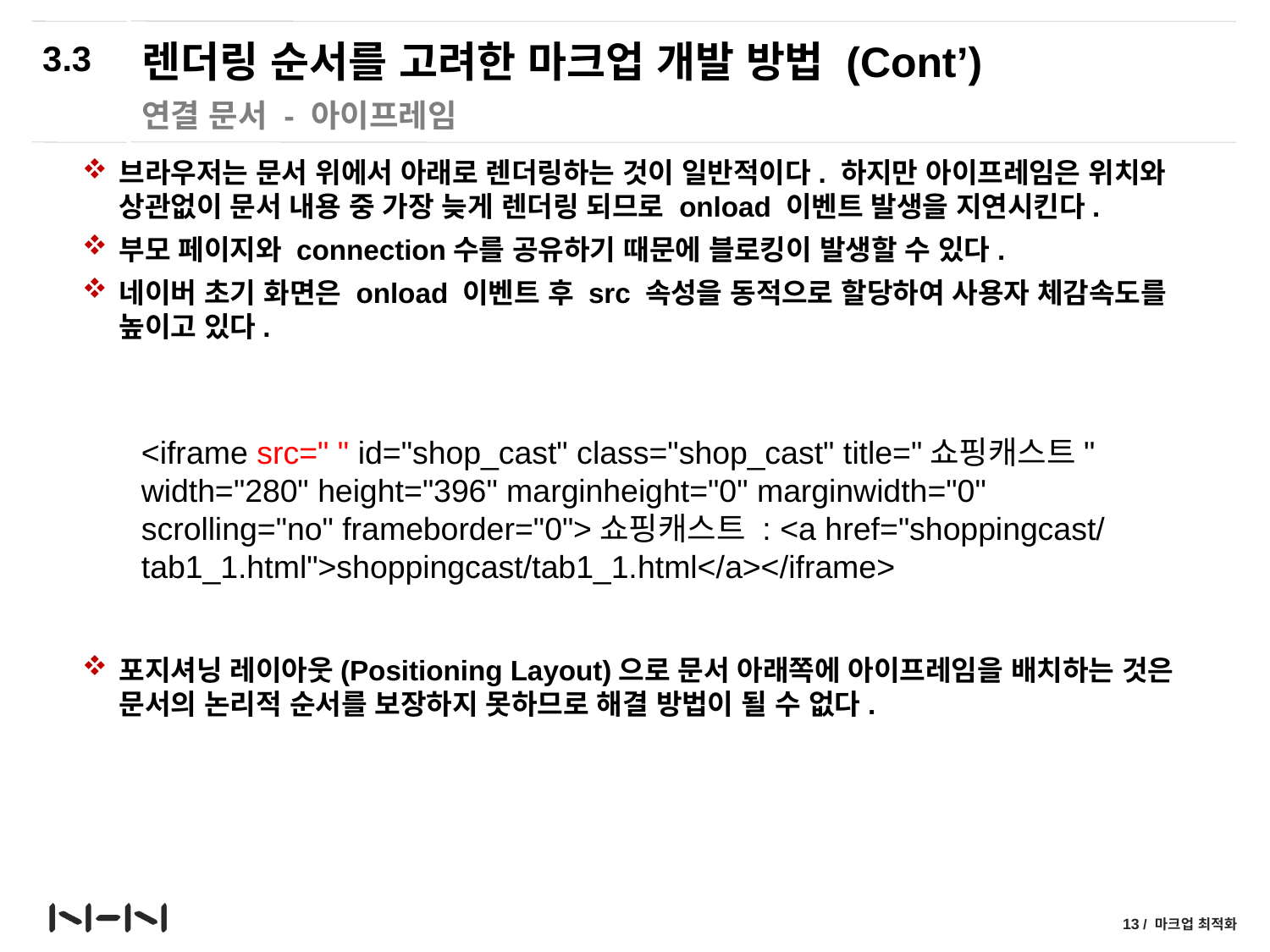

3.3
# 렌더링 순서를 고려한 마크업 개발 방법 (Cont’)
연결 문서 - 아이프레임
브라우저는 문서 위에서 아래로 렌더링하는 것이 일반적이다. 하지만 아이프레임은 위치와 상관없이 문서 내용 중 가장 늦게 렌더링 되므로 onload 이벤트 발생을 지연시킨다.
부모 페이지와 connection수를 공유하기 때문에 블로킹이 발생할 수 있다.
네이버 초기 화면은 onload 이벤트 후 src 속성을 동적으로 할당하여 사용자 체감속도를 높이고 있다.

포지셔닝 레이아웃(Positioning Layout)으로 문서 아래쪽에 아이프레임을 배치하는 것은 문서의 논리적 순서를 보장하지 못하므로 해결 방법이 될 수 없다.

<iframe src=" " id="shop_cast" class="shop_cast" title="쇼핑캐스트" width="280" height="396" marginheight="0" marginwidth="0" scrolling="no" frameborder="0">쇼핑캐스트 : <a href="shoppingcast/tab1_1.html">shoppingcast/tab1_1.html</a></iframe>